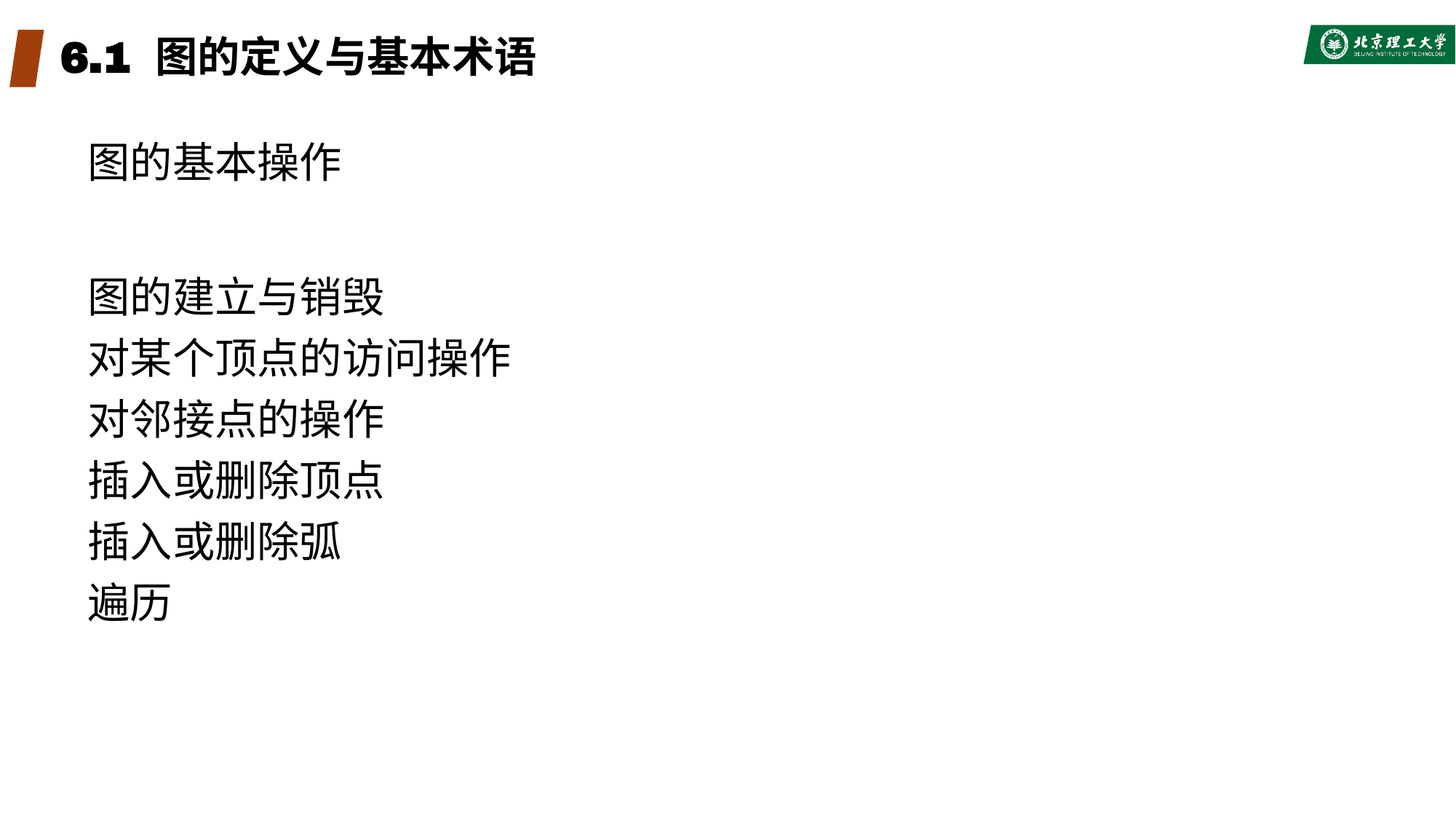

# 6.1 图的定义与基本术语
图的基本操作
图的建立与销毁
对某个顶点的访问操作
对邻接点的操作
插入或删除顶点
插入或删除弧
遍历